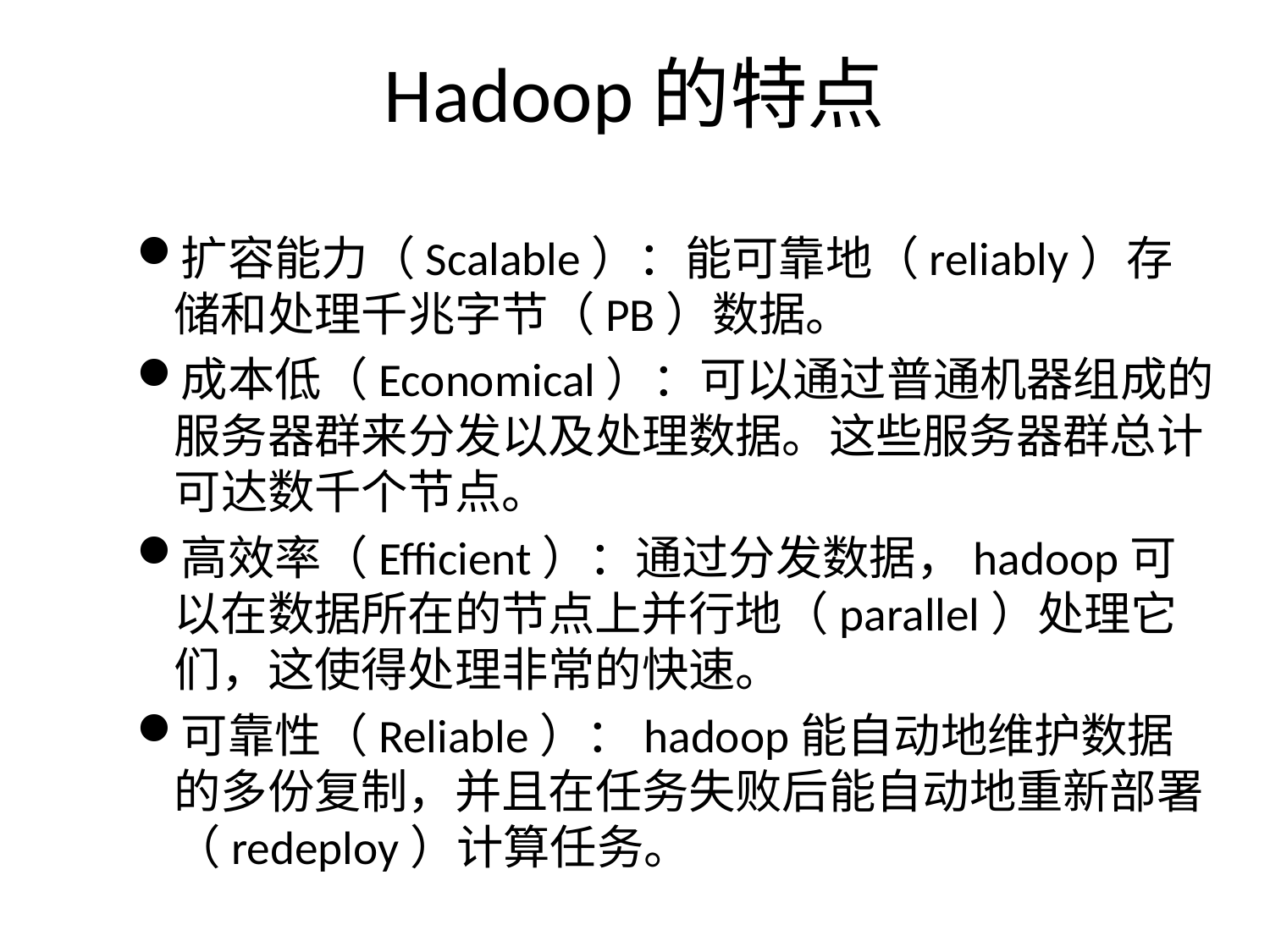

# Hadoop的特点
扩容能力（Scalable）：能可靠地（reliably）存储和处理千兆字节（PB）数据。
成本低（Economical）：可以通过普通机器组成的服务器群来分发以及处理数据。这些服务器群总计可达数千个节点。
高效率（Efficient）：通过分发数据，hadoop可以在数据所在的节点上并行地（parallel）处理它们，这使得处理非常的快速。
可靠性（Reliable）：hadoop能自动地维护数据的多份复制，并且在任务失败后能自动地重新部署（redeploy）计算任务。